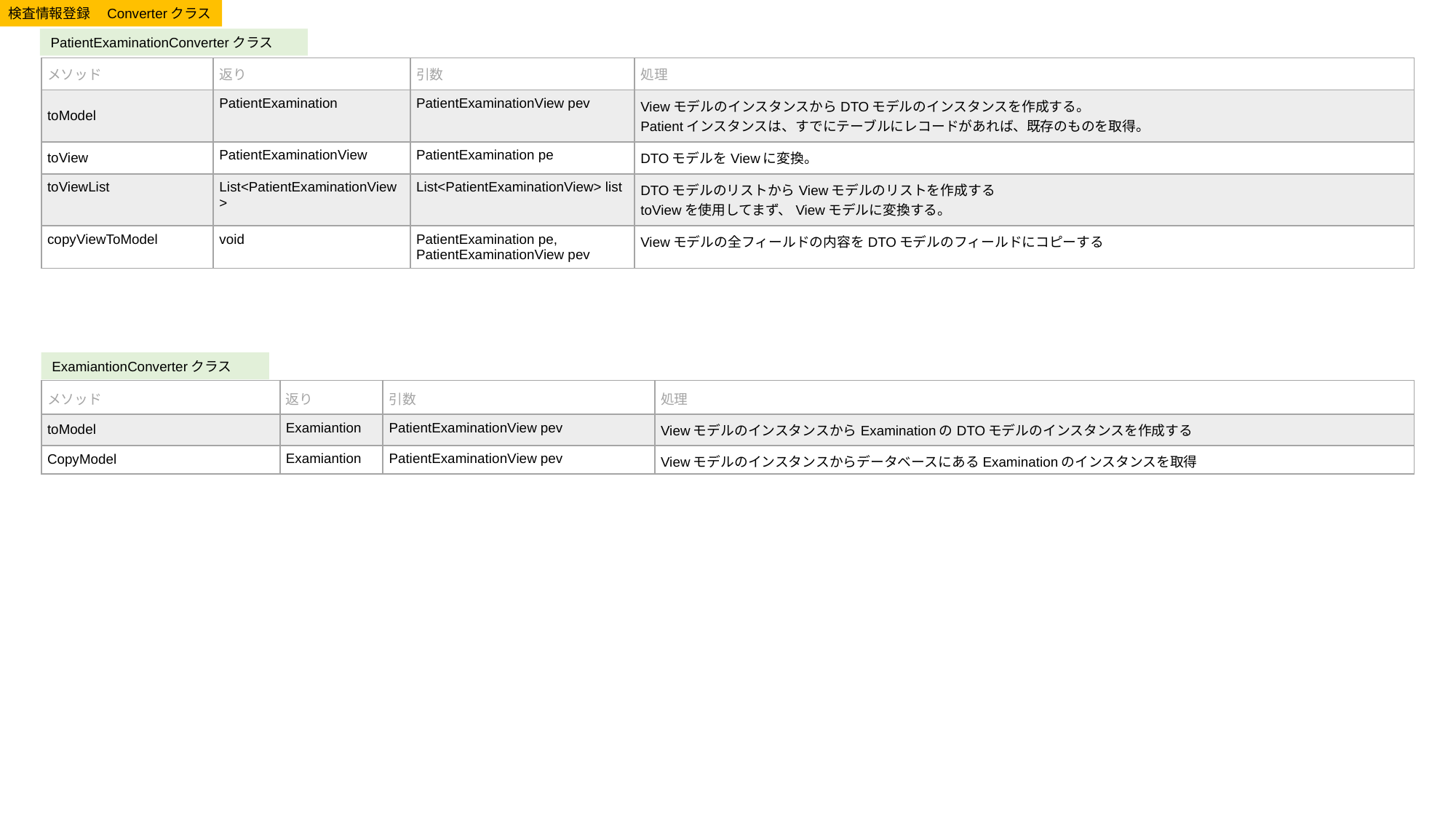

検査情報登録　Converterクラス
PatientExaminationConverterクラス
| メソッド | 返り | 引数 | 処理 |
| --- | --- | --- | --- |
| toModel | PatientExamination | PatientExaminationView pev | ViewモデルのインスタンスからDTOモデルのインスタンスを作成する。 Patientインスタンスは、すでにテーブルにレコードがあれば、既存のものを取得。 |
| toView | PatientExaminationView | PatientExamination pe | DTOモデルをViewに変換。 |
| toViewList | List<PatientExaminationView> | List<PatientExaminationView> list | DTOモデルのリストからViewモデルのリストを作成する toViewを使用してまず、Viewモデルに変換する。 |
| copyViewToModel | void | PatientExamination pe, PatientExaminationView pev | Viewモデルの全フィールドの内容をDTOモデルのフィールドにコピーする |
ExamiantionConverterクラス
| メソッド | 返り | 引数 | 処理 |
| --- | --- | --- | --- |
| toModel | Examiantion | PatientExaminationView pev | ViewモデルのインスタンスからExaminationのDTOモデルのインスタンスを作成する |
| CopyModel | Examiantion | PatientExaminationView pev | ViewモデルのインスタンスからデータベースにあるExaminationのインスタンスを取得 |